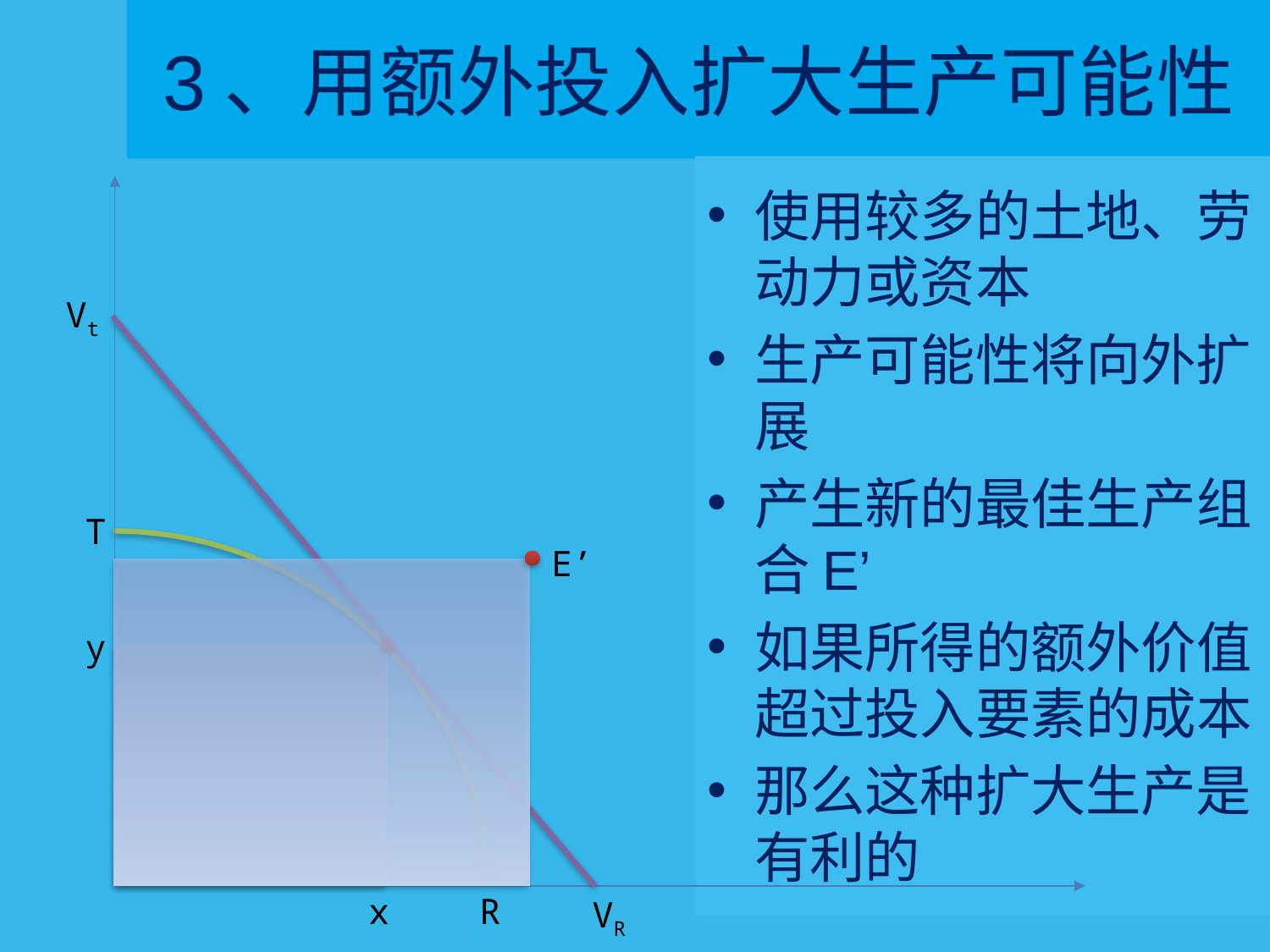

# 3、用额外投入扩大生产可能性
使用较多的土地、劳动力或资本
生产可能性将向外扩展
产生新的最佳生产组合E’
如果所得的额外价值超过投入要素的成本
那么这种扩大生产是有利的
Vt
T

E’

y

x
R
VR